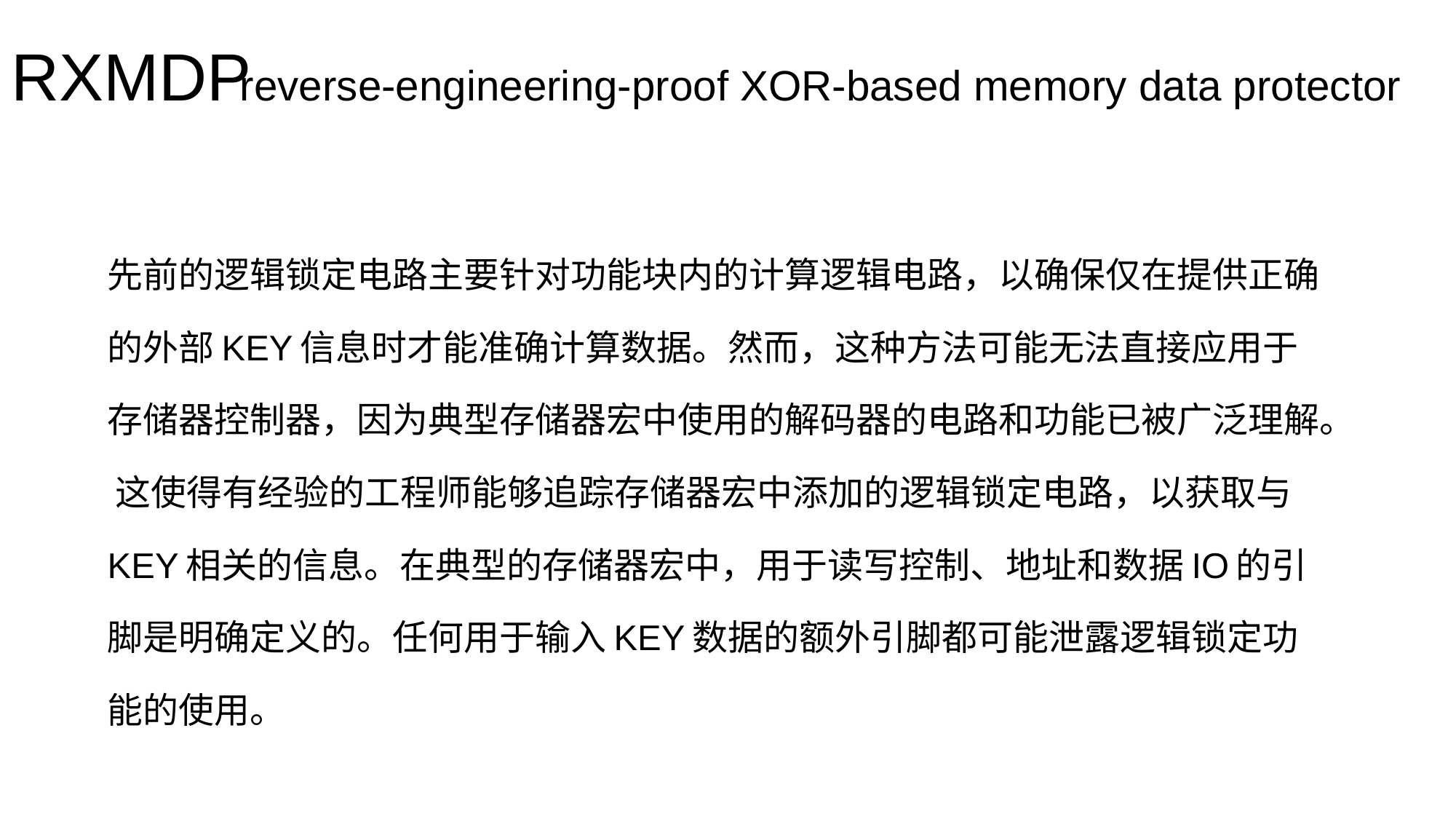

# RXMDP
reverse-engineering-proof XOR-based memory data protector
先前的逻辑锁定电路主要针对功能块内的计算逻辑电路，以确保仅在提供正确的外部KEY信息时才能准确计算数据。然而，这种方法可能无法直接应用于存储器控制器，因为典型存储器宏中使用的解码器的电路和功能已被广泛理解。 这使得有经验的工程师能够追踪存储器宏中添加的逻辑锁定电路，以获取与KEY相关的信息。在典型的存储器宏中，用于读写控制、地址和数据IO的引脚是明确定义的。任何用于输入KEY数据的额外引脚都可能泄露逻辑锁定功能的使用。